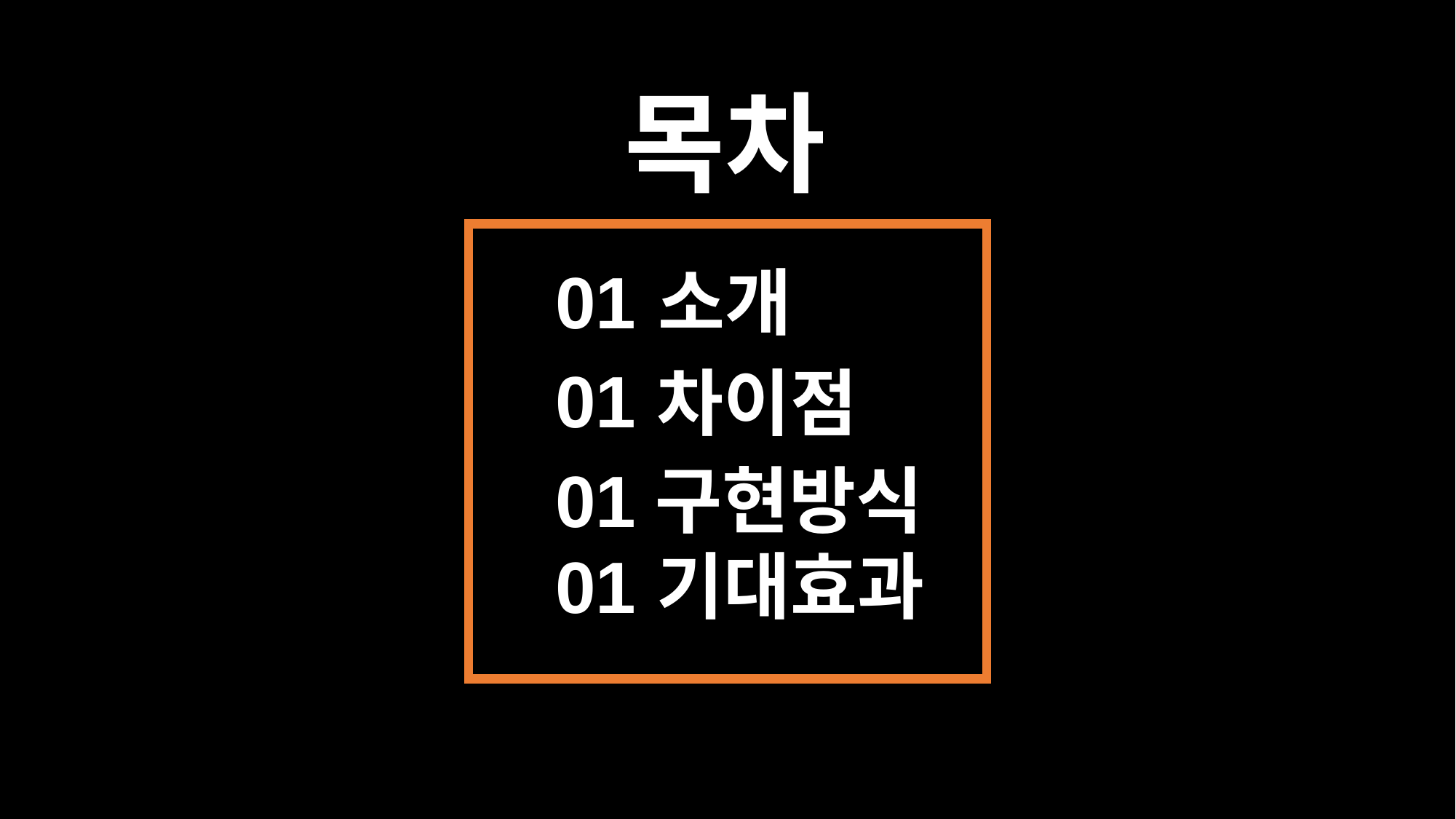

목차

01
소개
01
차이점
01
구현방식
01
기대효과